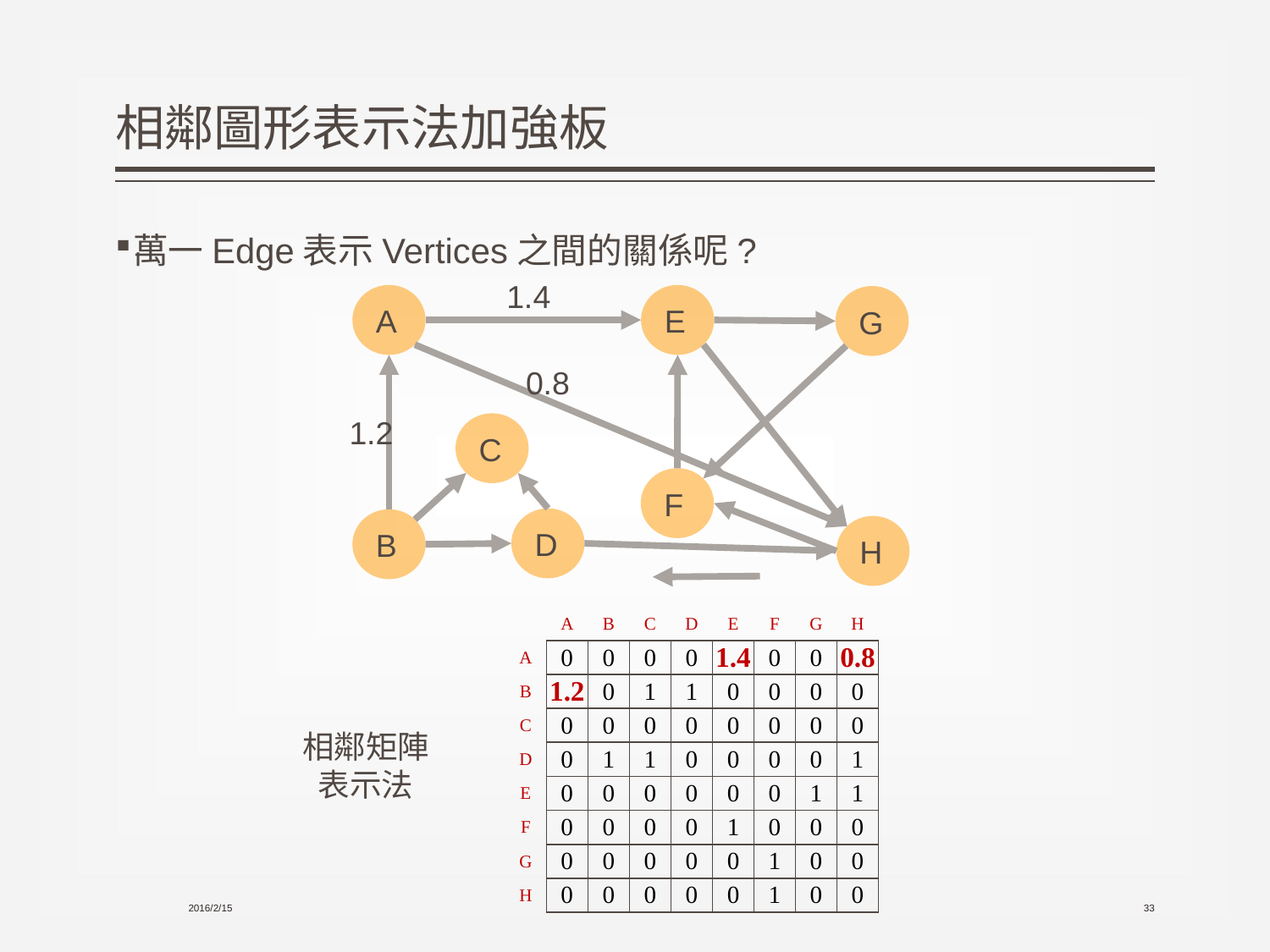

# 相鄰圖形表示法加強板
萬一Edge表示Vertices之間的關係呢?
1.4
A
E
G
0.8
1.2
C
F
D
B
H
|  | A | B | C | D | E | F | G | H |
| --- | --- | --- | --- | --- | --- | --- | --- | --- |
| A | 0 | 0 | 0 | 0 | 1.4 | 0 | 0 | 0.8 |
| B | 1.2 | 0 | 1 | 1 | 0 | 0 | 0 | 0 |
| C | 0 | 0 | 0 | 0 | 0 | 0 | 0 | 0 |
| D | 0 | 1 | 1 | 0 | 0 | 0 | 0 | 1 |
| E | 0 | 0 | 0 | 0 | 0 | 0 | 1 | 1 |
| F | 0 | 0 | 0 | 0 | 1 | 0 | 0 | 0 |
| G | 0 | 0 | 0 | 0 | 0 | 1 | 0 | 0 |
| H | 0 | 0 | 0 | 0 | 0 | 1 | 0 | 0 |
相鄰矩陣
表示法
2016/2/15
33